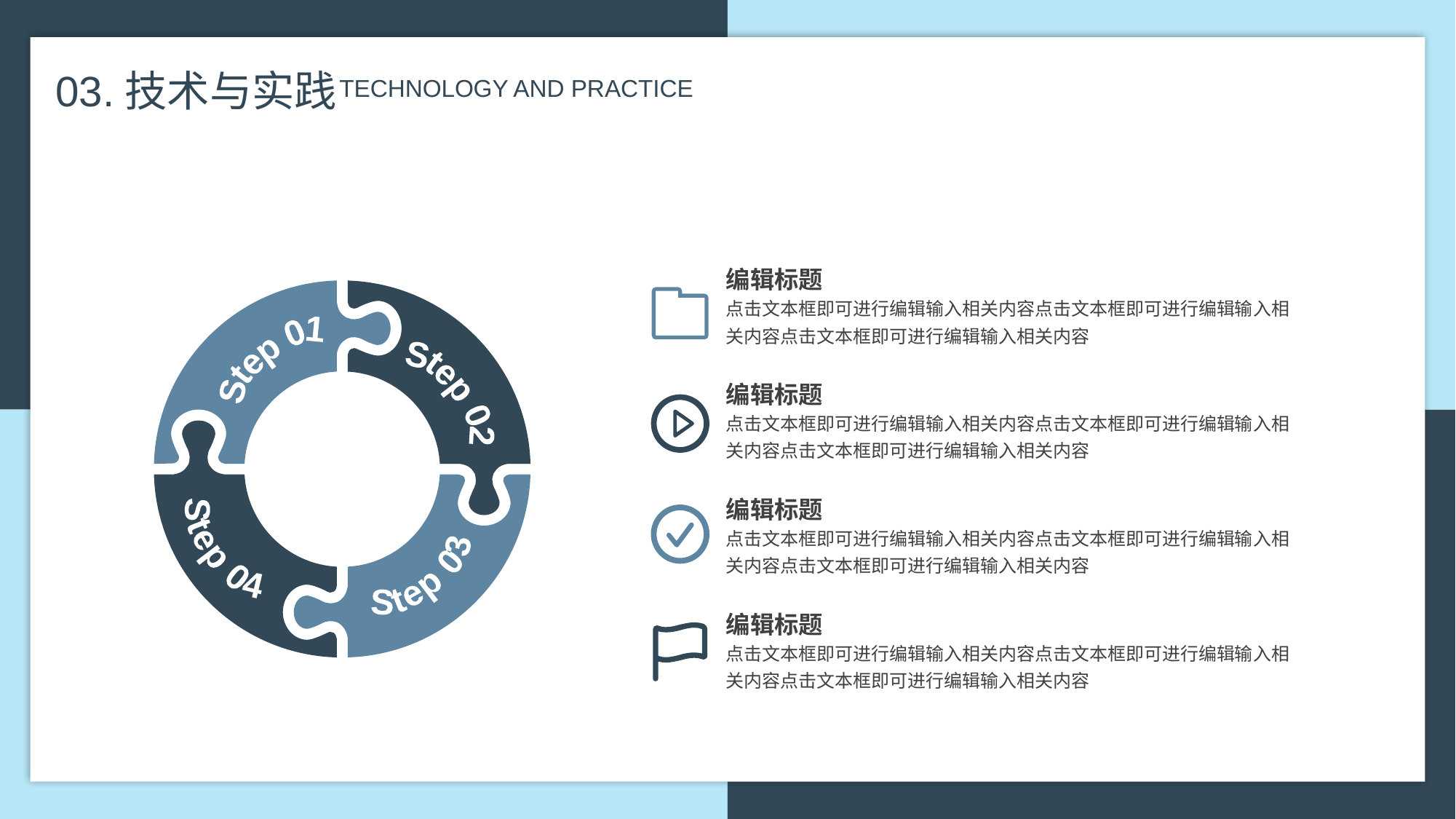

03.技术与实践

 TECHNOLOGY AND PRACTICE
编辑标题

Step 01
Step 02

Step 04
Step 03
点击文本框即可进行编辑输入相关内容点击文本框即可进行编辑输入相关内容点击文本框即可进行编辑输入相关内容

编辑标题

点击文本框即可进行编辑输入相关内容点击文本框即可进行编辑输入相关内容点击文本框即可进行编辑输入相关内容

编辑标题

点击文本框即可进行编辑输入相关内容点击文本框即可进行编辑输入相关内容点击文本框即可进行编辑输入相关内容
编辑标题

点击文本框即可进行编辑输入相关内容点击文本框即可进行编辑输入相关内容点击文本框即可进行编辑输入相关内容